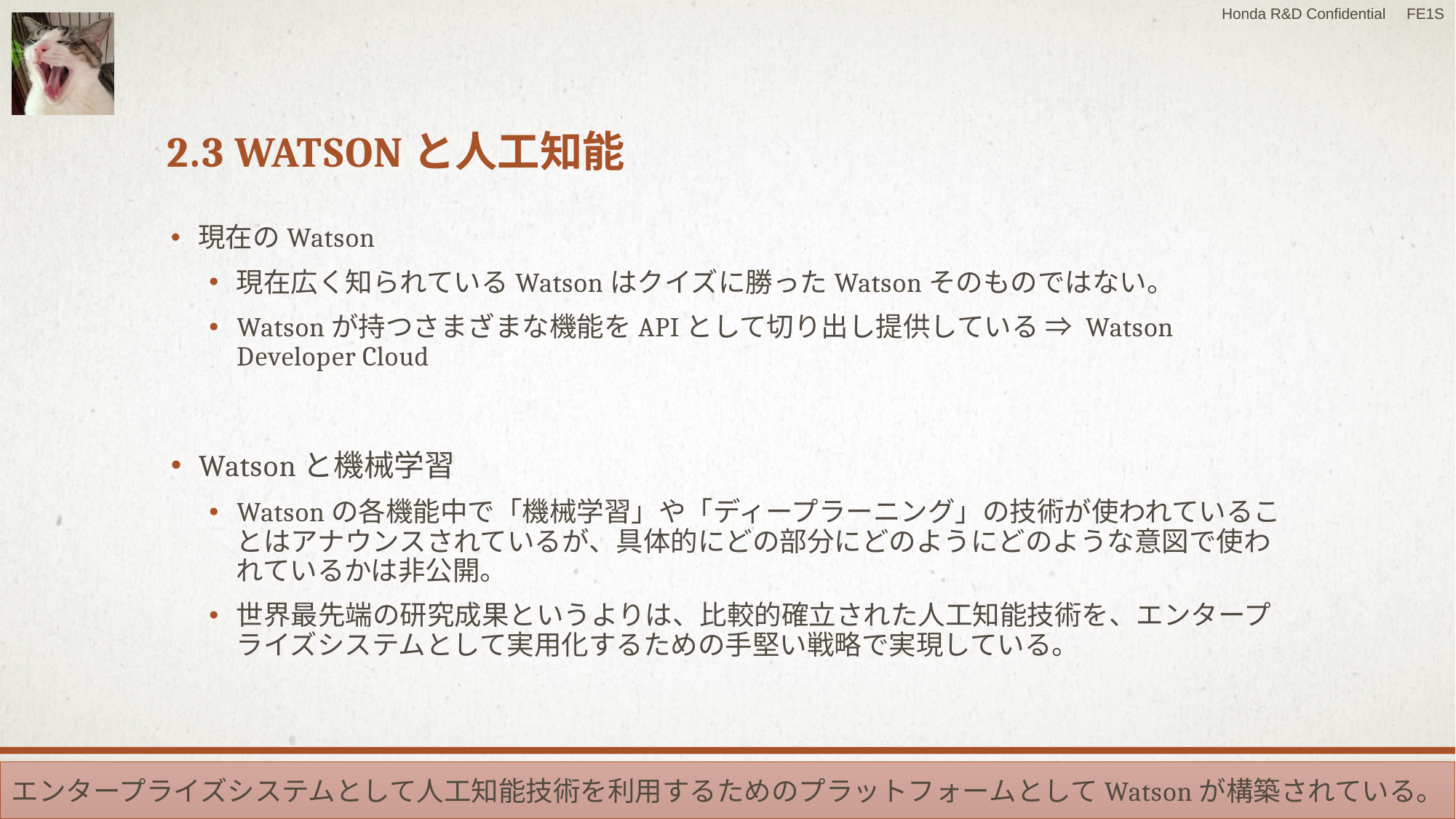

Honda R&D Confidential     FE1S
# 2.3 Watsonと人工知能
現在のWatson
現在広く知られているWatsonはクイズに勝ったWatsonそのものではない。
Watsonが持つさまざまな機能をAPIとして切り出し提供している ⇒ Watson Developer Cloud

Watsonと機械学習
Watsonの各機能中で「機械学習」や「ディープラーニング」の技術が使われていることはアナウンスされているが、具体的にどの部分にどのようにどのような意図で使われているかは非公開。
世界最先端の研究成果というよりは、比較的確立された人工知能技術を、エンタープライズシステムとして実用化するための手堅い戦略で実現している。
エンタープライズシステムとして人工知能技術を利用するためのプラットフォームとしてWatsonが構築されている。